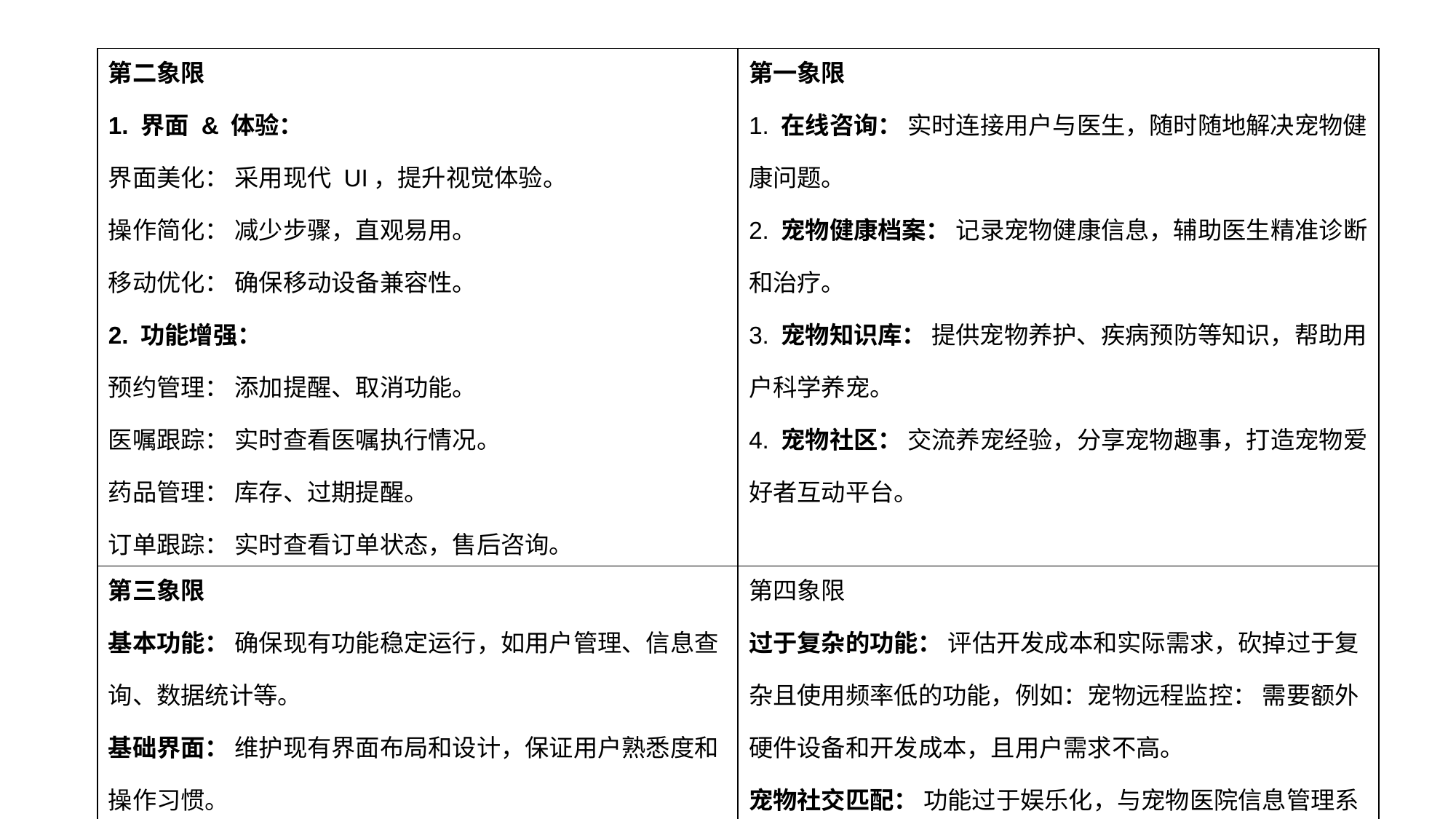

| 第二象限 1. 界面 & 体验： 界面美化： 采用现代 UI，提升视觉体验。 操作简化： 减少步骤，直观易用。 移动优化： 确保移动设备兼容性。 2. 功能增强： 预约管理： 添加提醒、取消功能。 医嘱跟踪： 实时查看医嘱执行情况。 药品管理： 库存、过期提醒。 订单跟踪： 实时查看订单状态，售后咨询。 | 第一象限 1. 在线咨询： 实时连接用户与医生，随时随地解决宠物健康问题。 2. 宠物健康档案： 记录宠物健康信息，辅助医生精准诊断和治疗。 3. 宠物知识库： 提供宠物养护、疾病预防等知识，帮助用户科学养宠。 4. 宠物社区： 交流养宠经验，分享宠物趣事，打造宠物爱好者互动平台。 |
| --- | --- |
| 第三象限 基本功能： 确保现有功能稳定运行，如用户管理、信息查询、数据统计等。 基础界面： 维护现有界面布局和设计，保证用户熟悉度和操作习惯。 系统安全： 基础安全保障，如登录验证、数据加密等。 | 第四象限 过于复杂的功能： 评估开发成本和实际需求，砍掉过于复杂且使用频率低的功能，例如：宠物远程监控： 需要额外硬件设备和开发成本，且用户需求不高。 宠物社交匹配： 功能过于娱乐化，与宠物医院信息管理系统的核心功能关联性较弱。 |